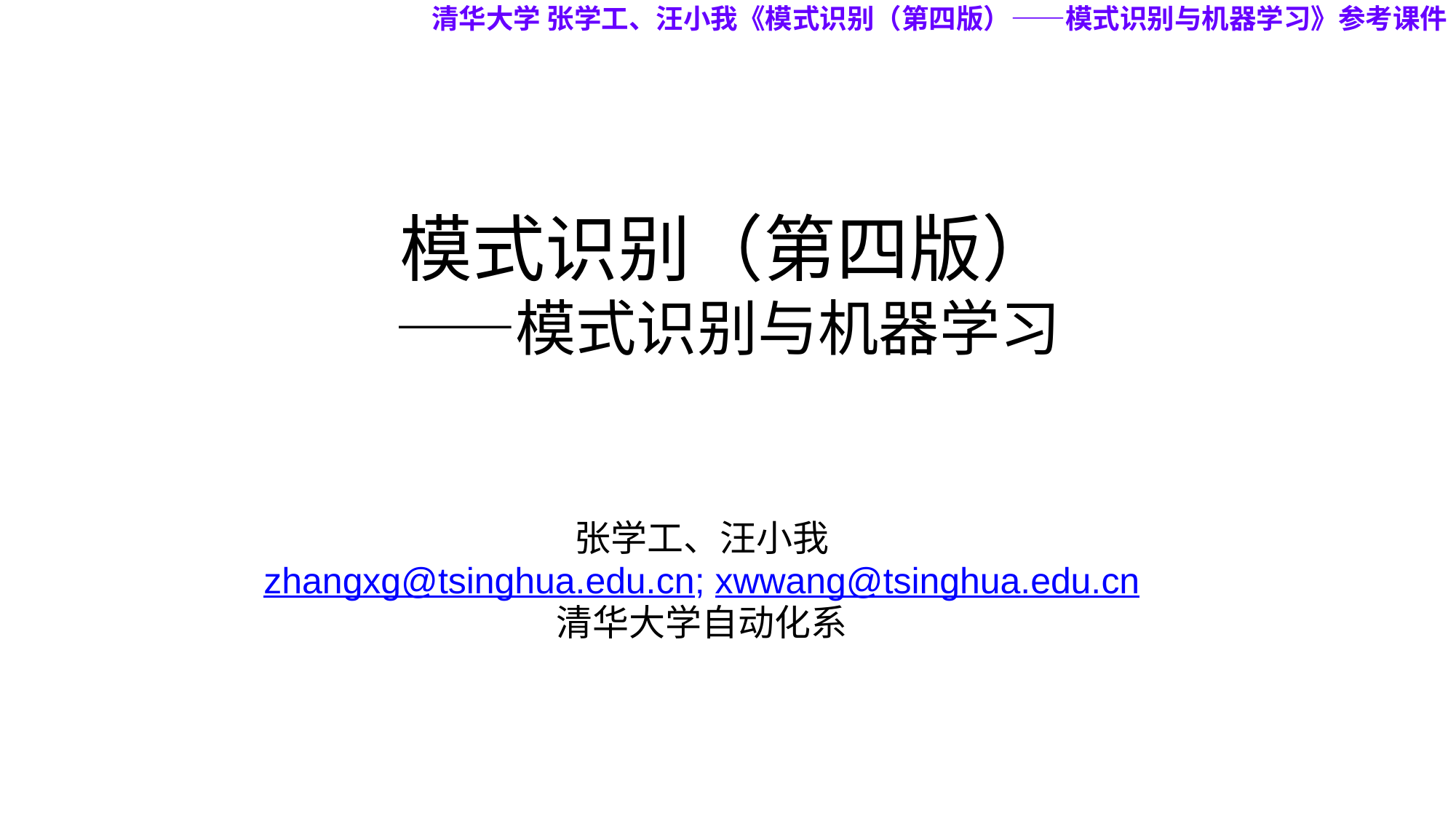

清华大学 张学工、汪小我《模式识别（第四版）——模式识别与机器学习》参考课件
# 模式识别（第四版） ——模式识别与机器学习
张学工、汪小我
zhangxg@tsinghua.edu.cn; xwwang@tsinghua.edu.cn
清华大学自动化系
1